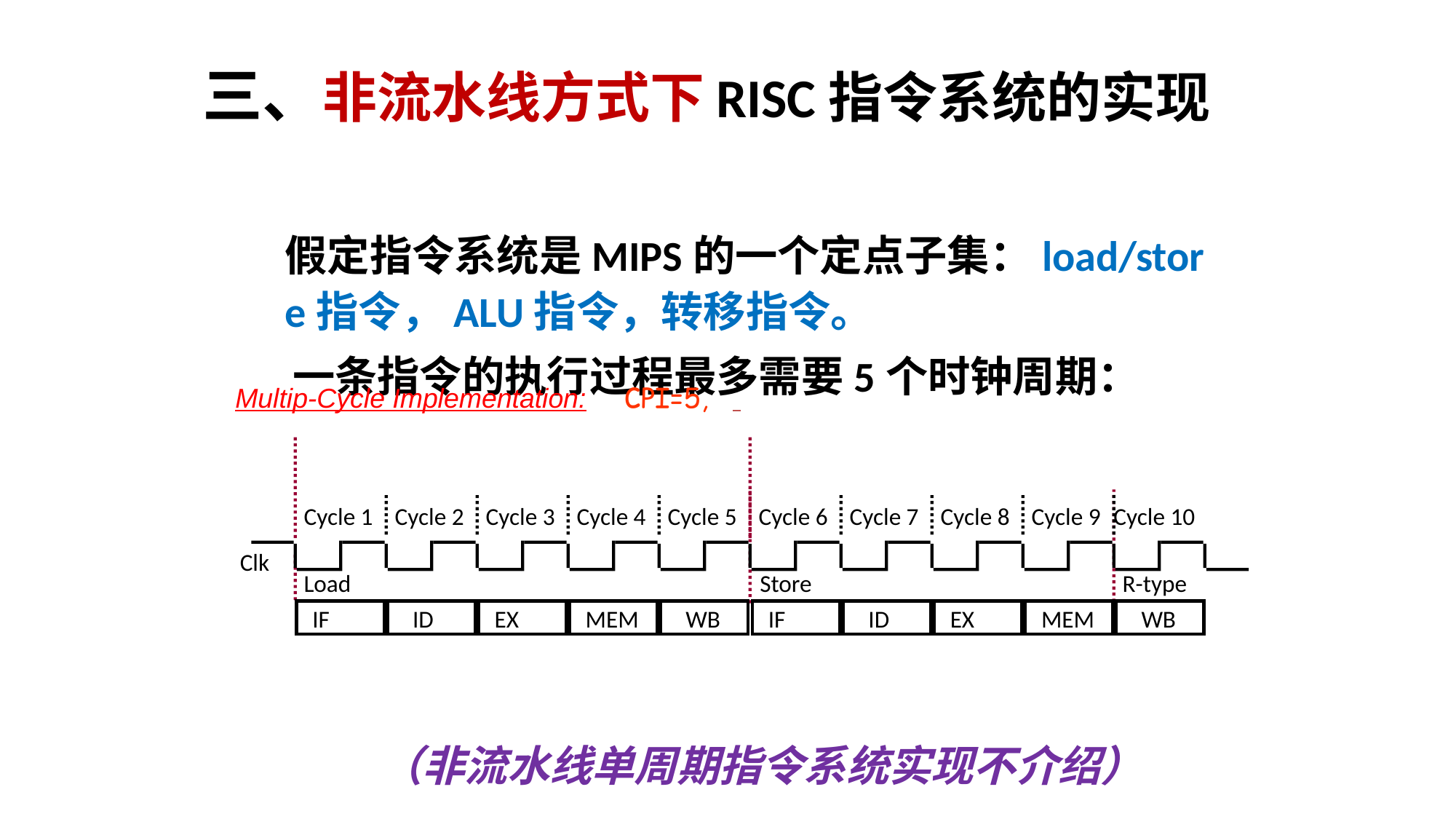

# 三、非流水线方式下RISC指令系统的实现
      假定指令系统是MIPS的一个定点子集：load/store指令，ALU指令，转移指令。
    一条指令的执行过程最多需要5个时钟周期：
Multip-Cycle Implementation:     CPI=5,

Cycle 1
Cycle 2
Cycle 3
Cycle 4
Cycle 5
Cycle 6
Cycle 7
Cycle 8
Cycle 9
Cycle 10

Clk

Load
Store
R-type
IF

ID

EX

MEM

WB

IF

ID

EX

MEM

WB

（非流水线单周期指令系统实现不介绍）
128